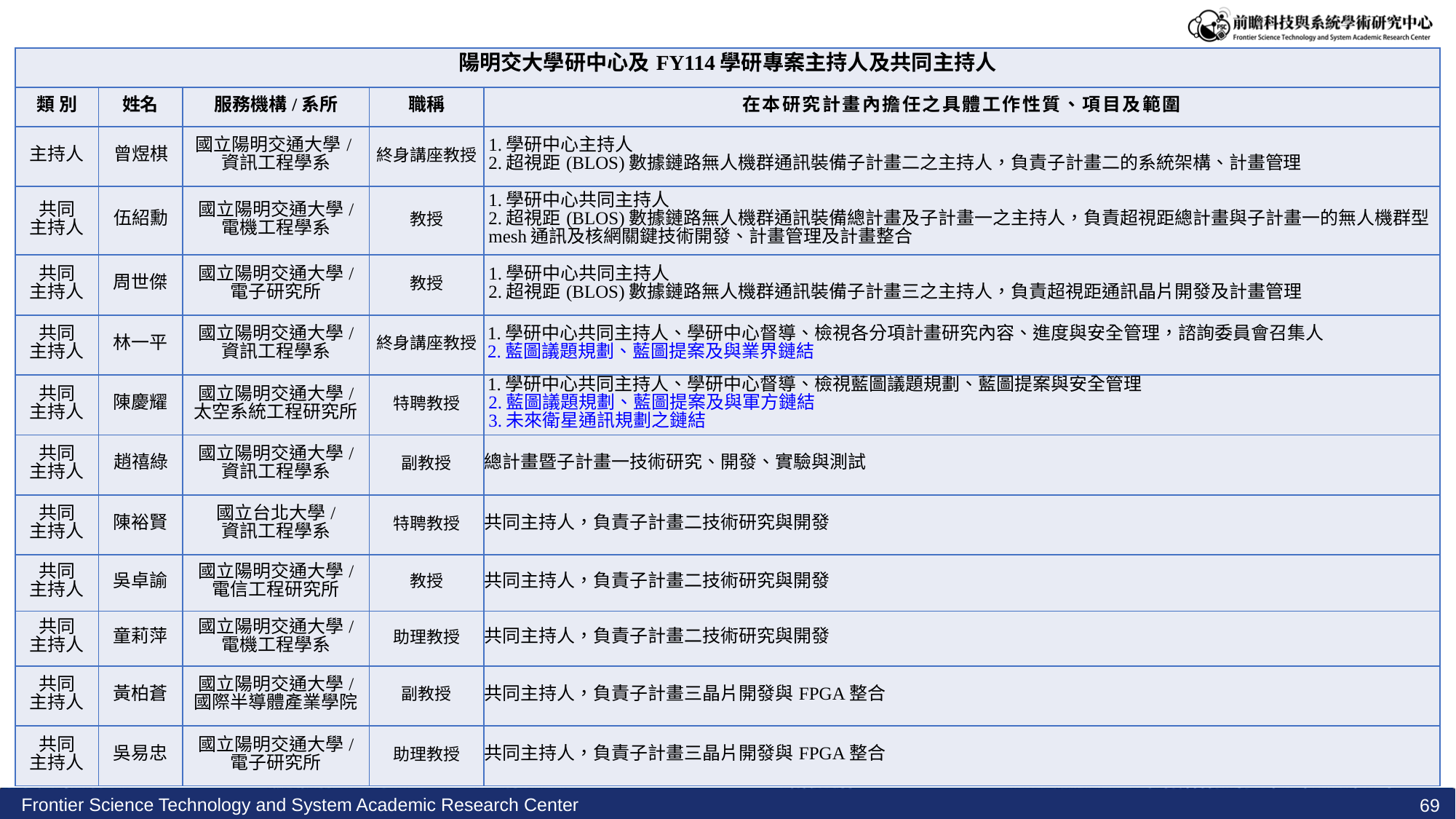

| 陽明交大學研中心及FY114學研專案主持人及共同主持人 |  |  |  |  |
| --- | --- | --- | --- | --- |
| 類 別 | 姓名 | 服務機構/系所 | 職稱 | 在本研究計畫內擔任之具體工作性質、項目及範圍 |
| 主持人 | 曾煜棋 | 國立陽明交通大學/ 資訊工程學系 | 終身講座教授 | 1.學研中心主持人 2.超視距(BLOS)數據鏈路無人機群通訊裝備子計畫二之主持人，負責子計畫二的系統架構、計畫管理 |
| 共同 主持人 | 伍紹勳 | 國立陽明交通大學/ 電機工程學系 | 教授 | 1.學研中心共同主持人 2.超視距(BLOS)數據鏈路無人機群通訊裝備總計畫及子計畫一之主持人，負責超視距總計畫與子計畫一的無人機群型mesh通訊及核網關鍵技術開發、計畫管理及計畫整合 |
| 共同 主持人 | 周世傑 | 國立陽明交通大學/ 電子研究所 | 教授 | 1.學研中心共同主持人 2.超視距(BLOS)數據鏈路無人機群通訊裝備子計畫三之主持人，負責超視距通訊晶片開發及計畫管理 |
| 共同 主持人 | 林一平 | 國立陽明交通大學/ 資訊工程學系 | 終身講座教授 | 1.學研中心共同主持人、學研中心督導、檢視各分項計畫研究內容、進度與安全管理，諮詢委員會召集人 2.藍圖議題規劃、藍圖提案及與業界鏈結 |
| 共同 主持人 | 陳慶耀 | 國立陽明交通大學/ 太空系統工程研究所 | 特聘教授 | 1.學研中心共同主持人、學研中心督導、檢視藍圖議題規劃、藍圖提案與安全管理 2.藍圖議題規劃、藍圖提案及與軍方鏈結 3.未來衛星通訊規劃之鏈結 |
| 共同 主持人 | 趙禧綠 | 國立陽明交通大學/ 資訊工程學系 | 副教授 | 總計畫暨子計畫一技術研究、開發、實驗與測試 |
| 共同 主持人 | 陳裕賢 | 國立台北大學/ 資訊工程學系 | 特聘教授 | 共同主持人，負責子計畫二技術研究與開發 |
| 共同 主持人 | 吳卓諭 | 國立陽明交通大學/ 電信工程研究所 | 教授 | 共同主持人，負責子計畫二技術研究與開發 |
| 共同 主持人 | 童莉萍 | 國立陽明交通大學/ 電機工程學系 | 助理教授 | 共同主持人，負責子計畫二技術研究與開發 |
| 共同 主持人 | 黃柏蒼 | 國立陽明交通大學/ 國際半導體產業學院 | 副教授 | 共同主持人，負責子計畫三晶片開發與FPGA整合 |
| 共同 主持人 | 吳易忠 | 國立陽明交通大學/ 電子研究所 | 助理教授 | 共同主持人，負責子計畫三晶片開發與FPGA整合 |